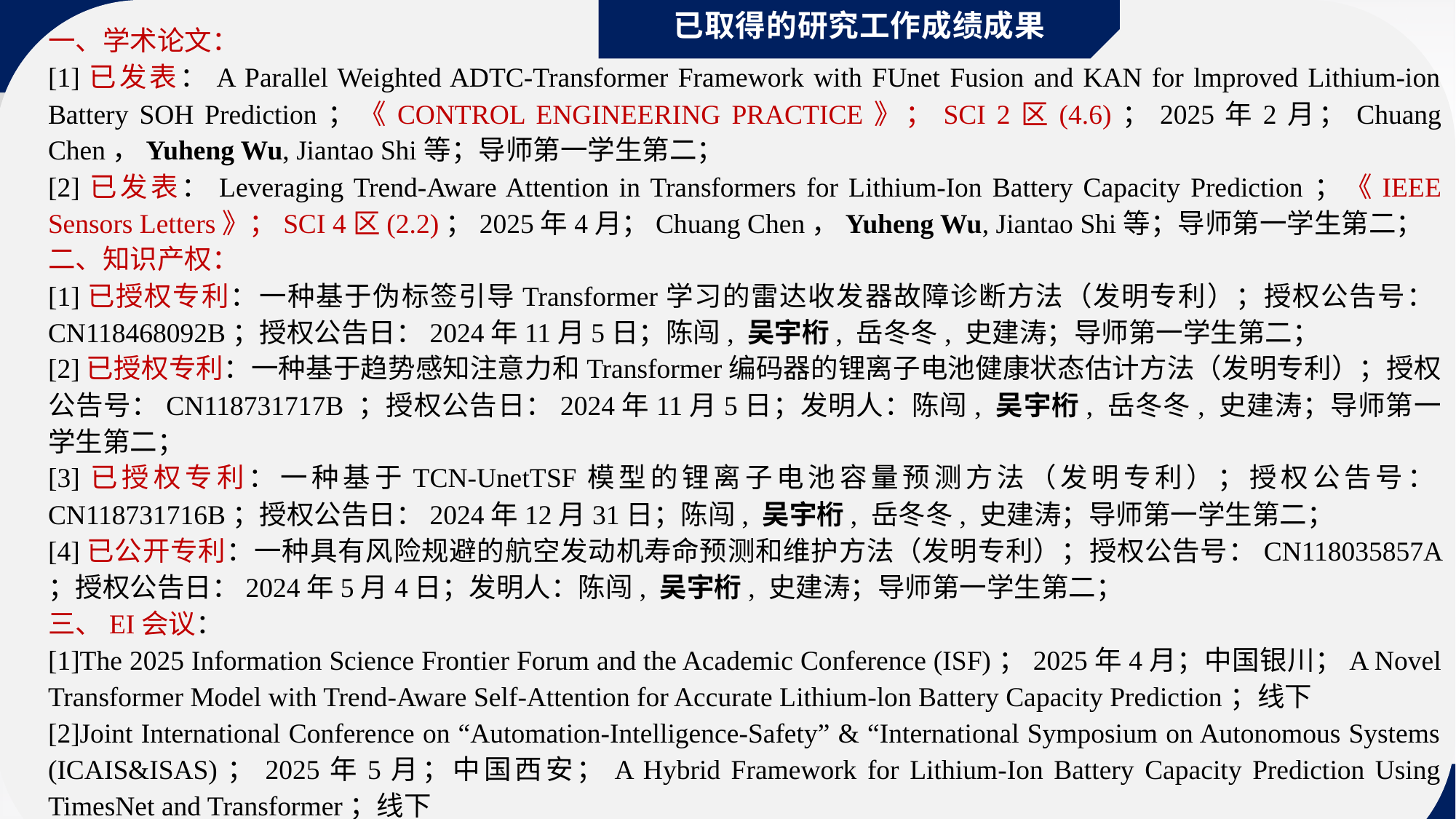

已取得的研究工作成绩成果
一、学术论文：
[1]已发表：A Parallel Weighted ADTC-Transformer Framework with FUnet Fusion and KAN for lmproved Lithium-ion Battery SOH Prediction；《CONTROL ENGINEERING PRACTICE》；SCI 2区(4.6)；2025年2月；Chuang Chen，Yuheng Wu, Jiantao Shi等；导师第一学生第二；
[2]已发表：Leveraging Trend-Aware Attention in Transformers for Lithium-Ion Battery Capacity Prediction；《IEEE Sensors Letters》；SCI 4区(2.2)；2025年4月；Chuang Chen，Yuheng Wu, Jiantao Shi等；导师第一学生第二；
二、知识产权：
[1]已授权专利：一种基于伪标签引导Transformer学习的雷达收发器故障诊断方法（发明专利）；授权公告号：CN118468092B；授权公告日：2024年11月5日；陈闯, 吴宇桁, 岳冬冬, 史建涛；导师第一学生第二；
[2]已授权专利：一种基于趋势感知注意力和Transformer编码器的锂离子电池健康状态估计方法（发明专利）；授权公告号：CN118731717B ；授权公告日：2024年11月5日；发明人：陈闯, 吴宇桁, 岳冬冬, 史建涛；导师第一学生第二；
[3]已授权专利：一种基于TCN-UnetTSF模型的锂离子电池容量预测方法（发明专利）；授权公告号：CN118731716B；授权公告日：2024年12月31日；陈闯, 吴宇桁, 岳冬冬, 史建涛；导师第一学生第二；
[4]已公开专利：一种具有风险规避的航空发动机寿命预测和维护方法（发明专利）；授权公告号：CN118035857A ；授权公告日：2024年5月4日；发明人：陈闯, 吴宇桁, 史建涛；导师第一学生第二；
三、EI会议：
[1]The 2025 Information Science Frontier Forum and the Academic Conference (ISF)；2025年4月；中国银川；A Novel Transformer Model with Trend-Aware Self-Attention for Accurate Lithium-lon Battery Capacity Prediction；线下
[2]Joint International Conference on “Automation-Intelligence-Safety” & “International Symposium on Autonomous Systems (ICAIS&ISAS)；2025年5月；中国西安；A Hybrid Framework for Lithium-Ion Battery Capacity Prediction Using TimesNet and Transformer；线下
四、创新工程：[1]集成深度学习与多尺度方法的锂离子电池健康预测研究；2025年2月；申请人主持